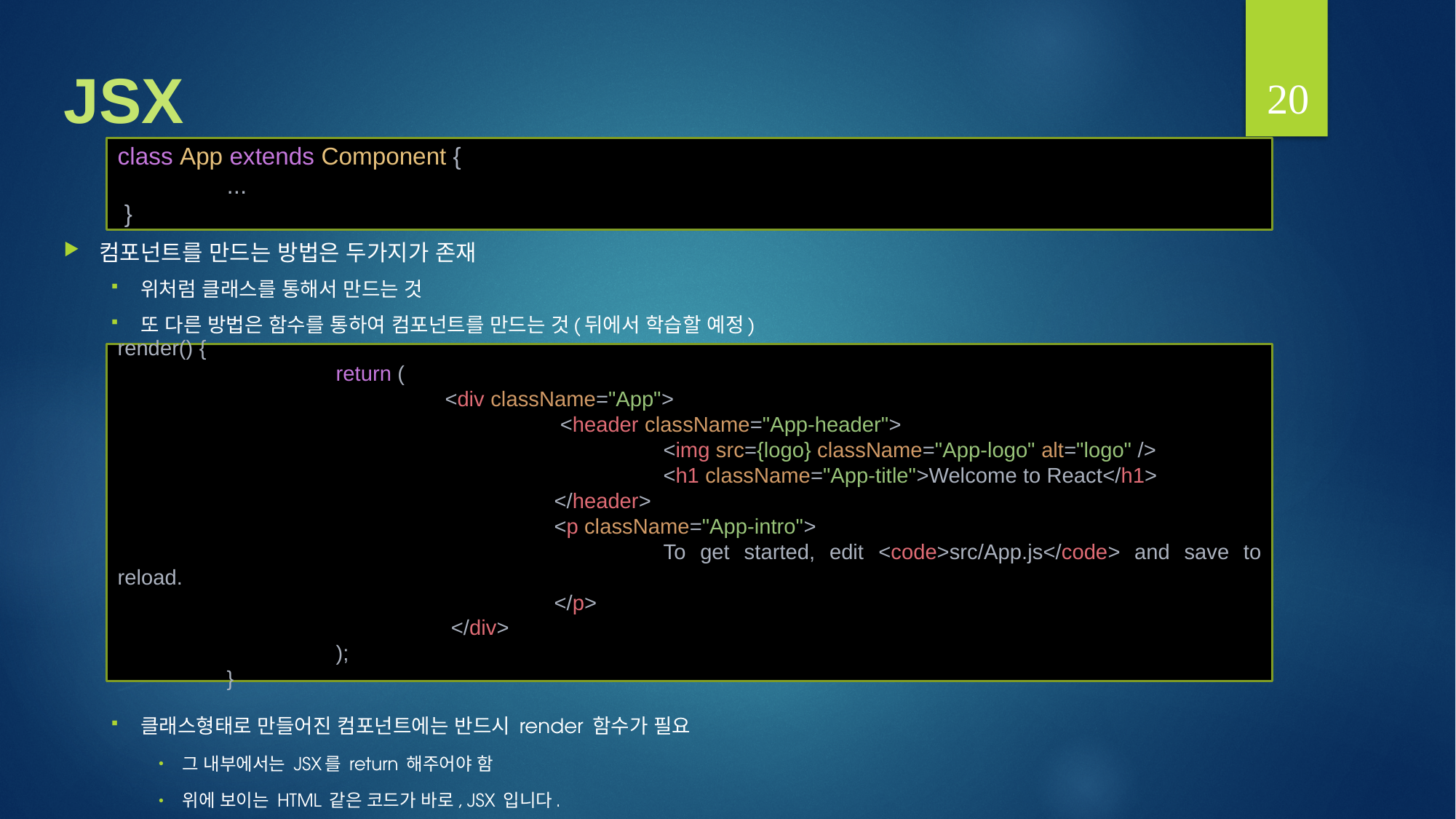

20
# JSX
class App extends Component {
	...
 }

컴포넌트를 만드는 방법은 두가지가 존재
위처럼 클래스를 통해서 만드는 것
또 다른 방법은 함수를 통하여 컴포넌트를 만드는 것(뒤에서 학습할 예정)

클래스형태로 만들어진 컴포넌트에는 반드시 render 함수가 필요
그 내부에서는 JSX를 return 해주어야 함
위에 보이는 HTML 같은 코드가 바로, JSX 입니다.
render() {
		return (
			<div className="App">
				 <header className="App-header">
					<img src={logo} className="App-logo" alt="logo" />
					<h1 className="App-title">Welcome to React</h1>
				</header>
				<p className="App-intro">
					To get started, edit <code>src/App.js</code> and save to reload.
				</p>
			 </div>
		);
	}